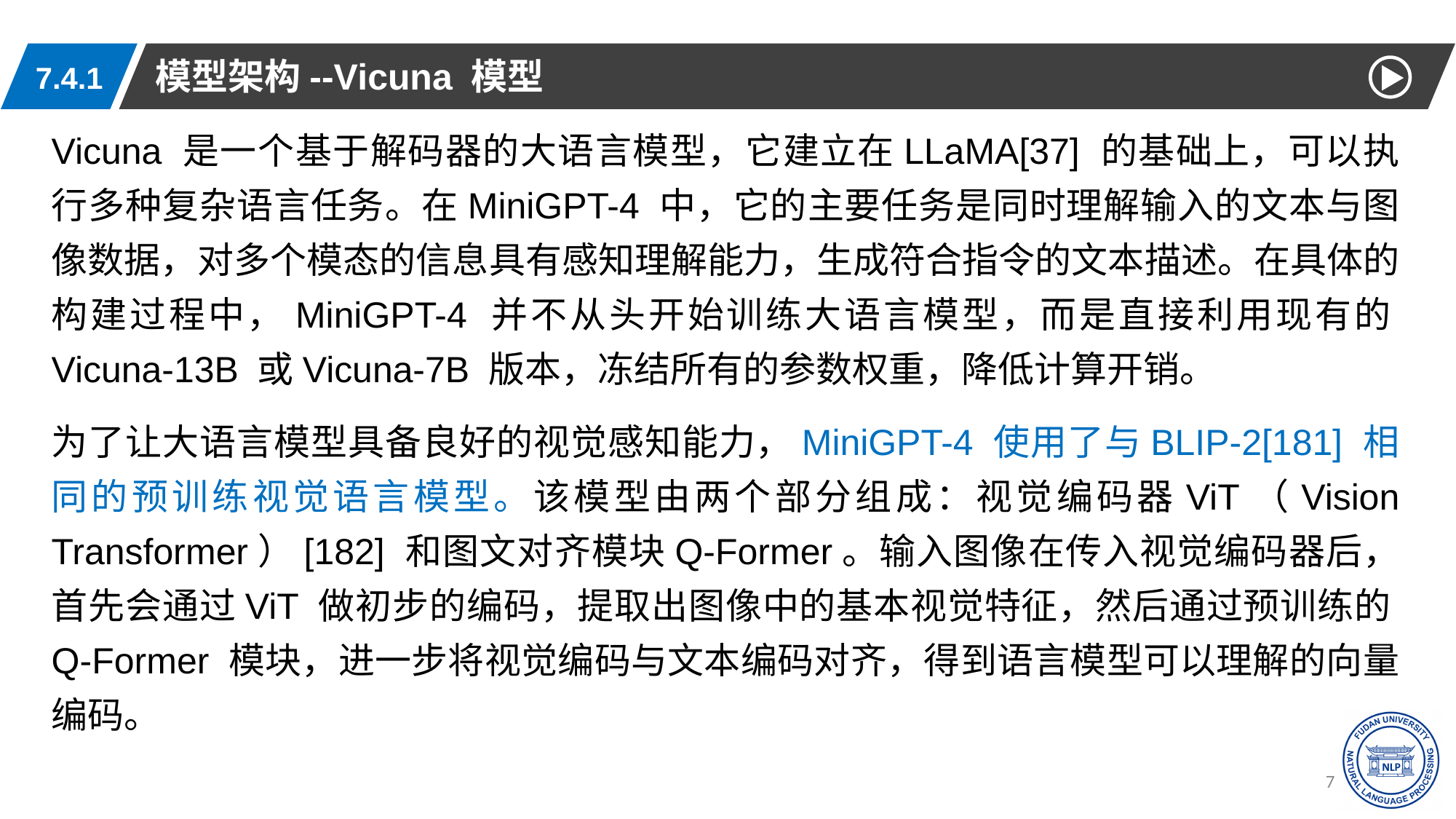

模型架构--Vicuna 模型
7.4.1

Vicuna 是一个基于解码器的大语言模型，它建立在LLaMA[37] 的基础上，可以执行多种复杂语言任务。在MiniGPT-4 中，它的主要任务是同时理解输入的文本与图像数据，对多个模态的信息具有感知理解能力，生成符合指令的文本描述。在具体的构建过程中，MiniGPT-4 并不从头开始训练大语言模型，而是直接利用现有的Vicuna-13B 或Vicuna-7B 版本，冻结所有的参数权重，降低计算开销。
为了让大语言模型具备良好的视觉感知能力，MiniGPT-4 使用了与BLIP-2[181] 相同的预训练视觉语言模型。该模型由两个部分组成：视觉编码器ViT（Vision Transformer）[182] 和图文对齐模块Q-Former。输入图像在传入视觉编码器后，首先会通过ViT 做初步的编码，提取出图像中的基本视觉特征，然后通过预训练的Q-Former 模块，进一步将视觉编码与文本编码对齐，得到语言模型可以理解的向量编码。
73